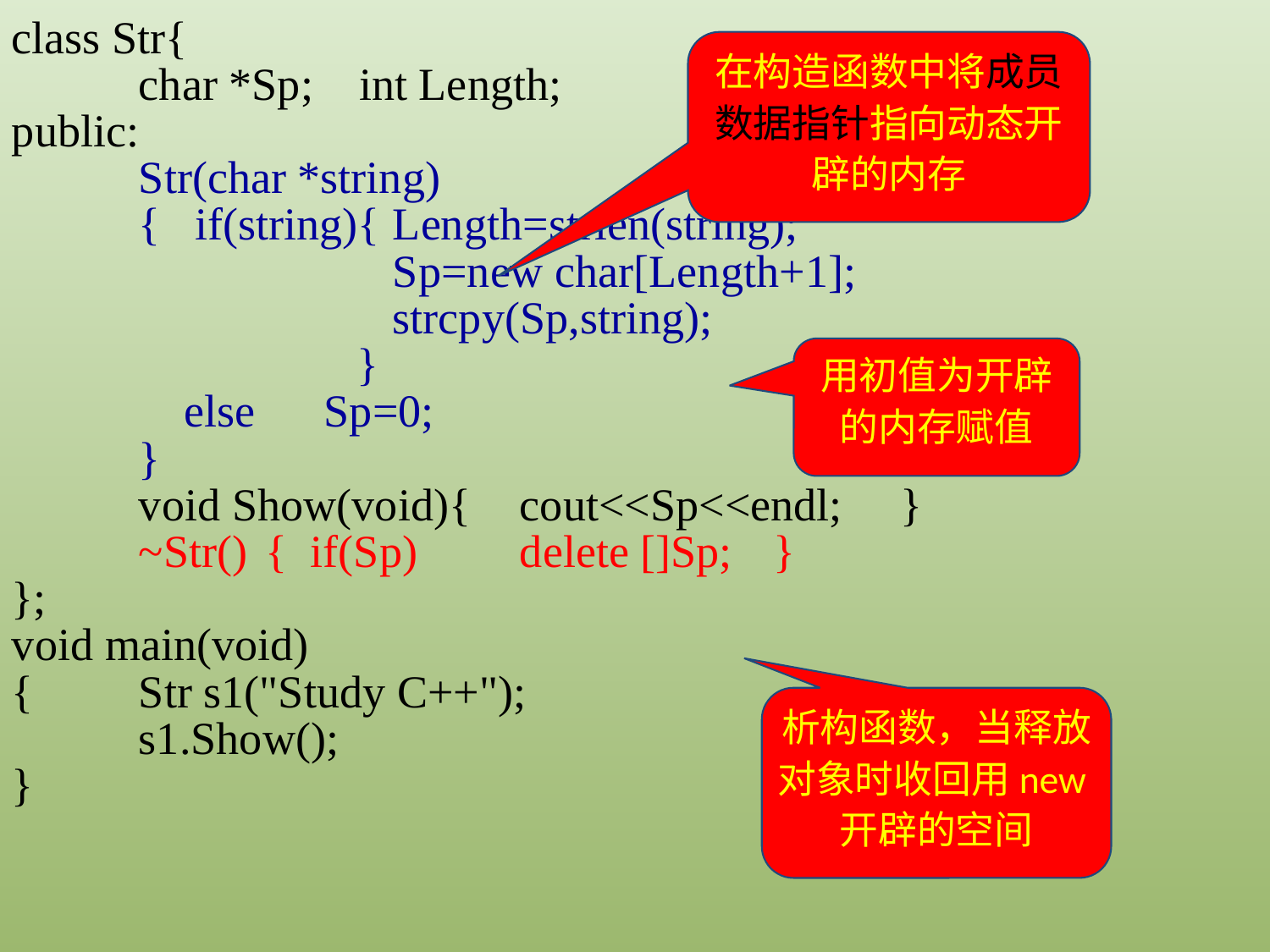

class Str{
	char *Sp;    int Length;
public:
	Str(char *string)
	{   if(string){	Length=strlen(string);
	     		Sp=new char[Length+1];
			strcpy(Sp,string);
		        }
	    else      Sp=0;
	}
	void Show(void){	cout<<Sp<<endl;	}
	~Str()	{  if(Sp)	delete []Sp;	}
};
void main(void)
{	Str s1("Study C++");
	s1.Show();
}
在构造函数中将成员数据指针指向动态开辟的内存
用初值为开辟的内存赋值
析构函数，当释放对象时收回用new开辟的空间
677